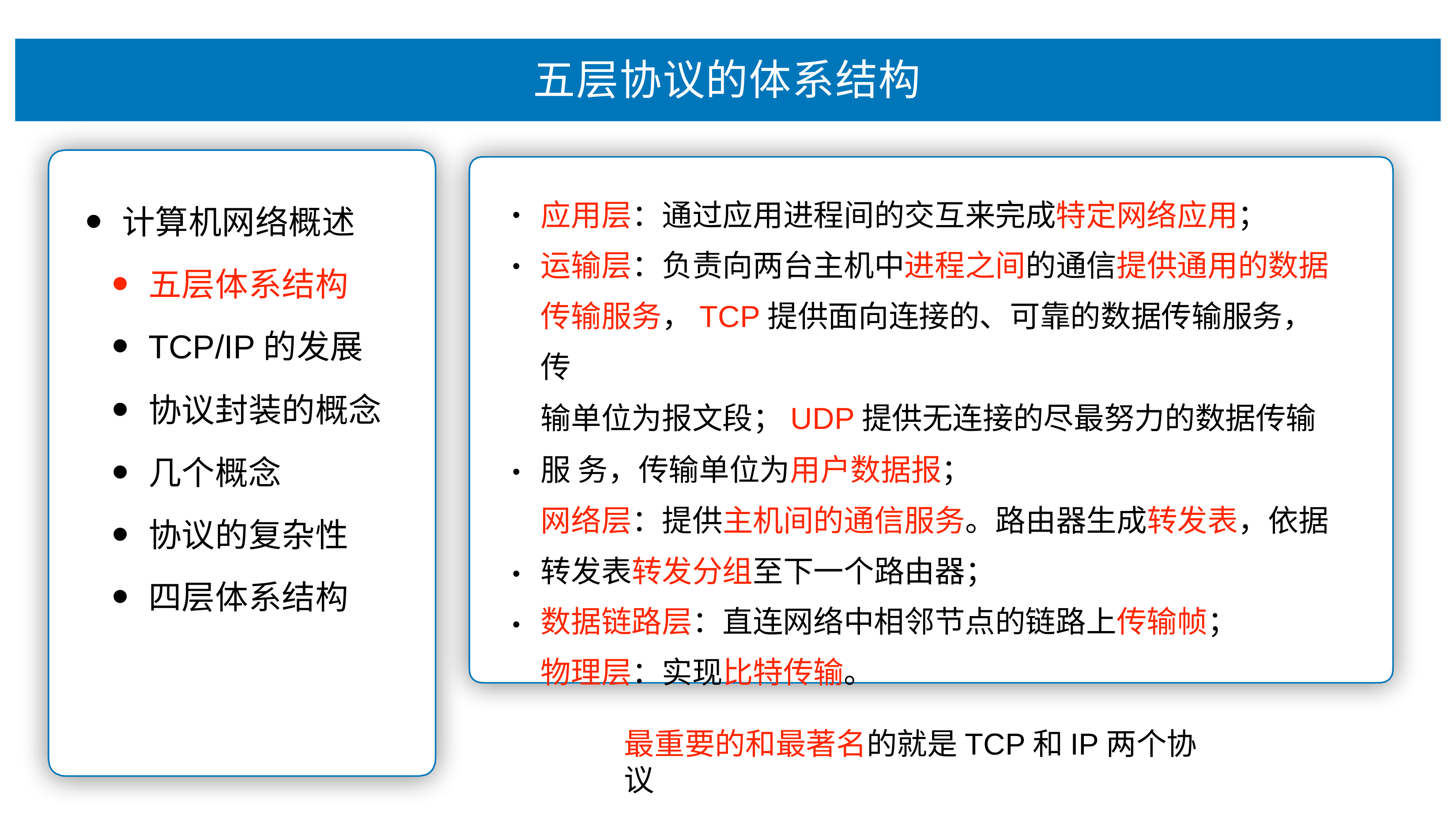

# 五层协议的体系结构

应⽤层：通过应⽤进程间的交互来完成特定⽹络应⽤；
运输层：负责向两台主机中进程之间的通信提供通⽤的数据 传输服务，TCP提供⾯向连接的、可靠的数据传输服务，传
输单位为报⽂段；UDP提供⽆连接的尽最努⼒的数据传输服 务，传输单位为⽤户数据报；
⽹络层：提供主机间的通信服务。路由器⽣成转发表，依据 转发表转发分组⾄下⼀个路由器；
数据链路层：直连⽹络中相邻节点的链路上传输帧； 物理层：实现⽐特传输。
计算机⽹络概述
五层体系结构
TCP/IP的发展
协议封装的概念
⼏个概念
协议的复杂性
四层体系结构
•
•
•
•
•
最重要的和最著名的就是TCP和IP两个协议